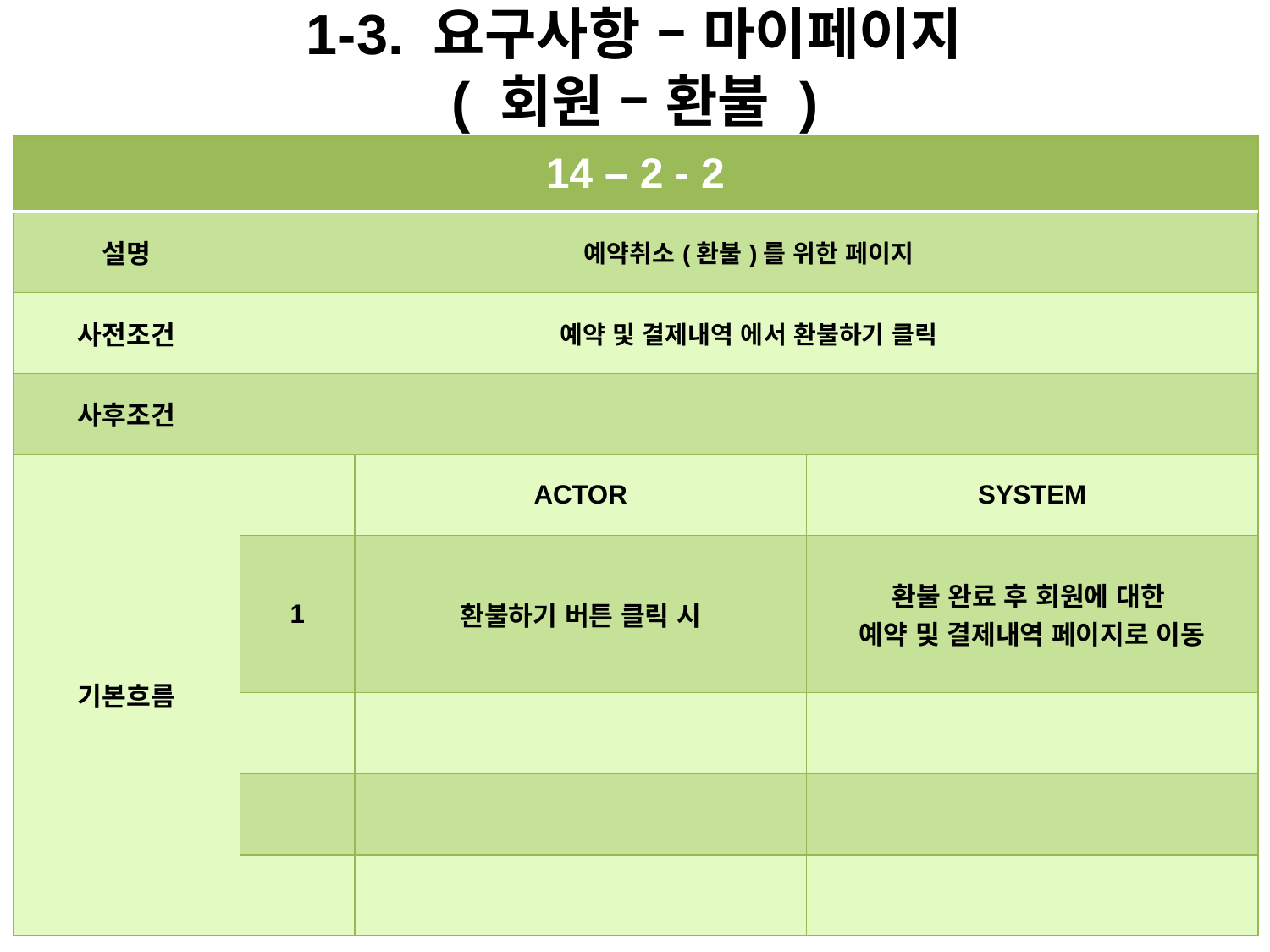

# 1-3. 요구사항 – 마이페이지 ( 회원 – 환불 )
| 14 – 2 - 2 |  |  |  |
| --- | --- | --- | --- |
| 설명 | 예약취소(환불)를 위한 페이지 |  |  |
| 사전조건 | 예약 및 결제내역 에서 환불하기 클릭 |  |  |
| 사후조건 |  |  |  |
| 기본흐름 |  | ACTOR | SYSTEM |
|  | 1 | 환불하기 버튼 클릭 시 | 환불 완료 후 회원에 대한 예약 및 결제내역 페이지로 이동 |
|  |  |  |  |
|  |  |  |  |
|  |  |  |  |